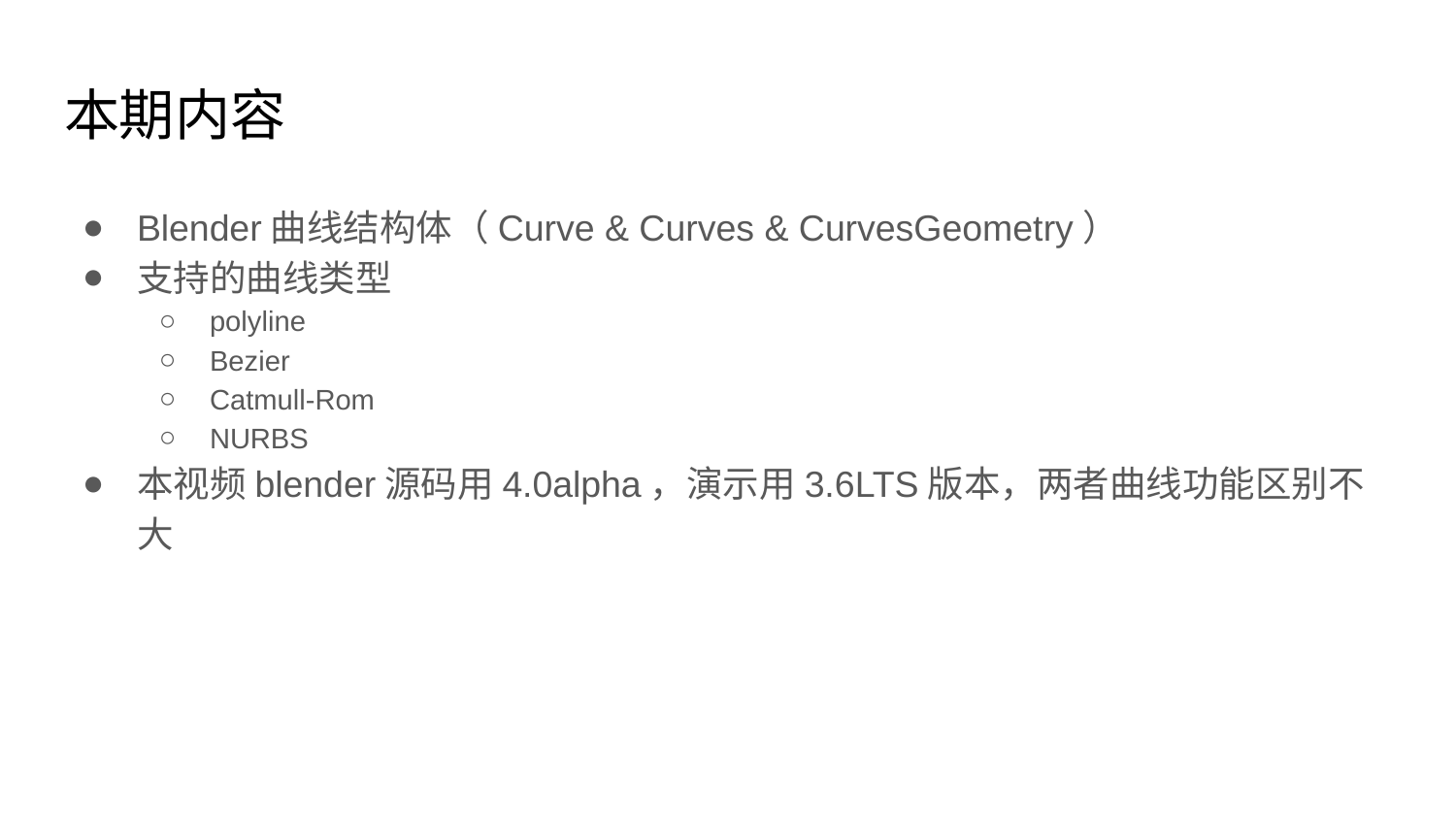

# 本期内容
Blender曲线结构体（Curve & Curves & CurvesGeometry）
支持的曲线类型
polyline
Bezier
Catmull-Rom
NURBS
本视频blender源码用4.0alpha，演示用3.6LTS版本，两者曲线功能区别不大